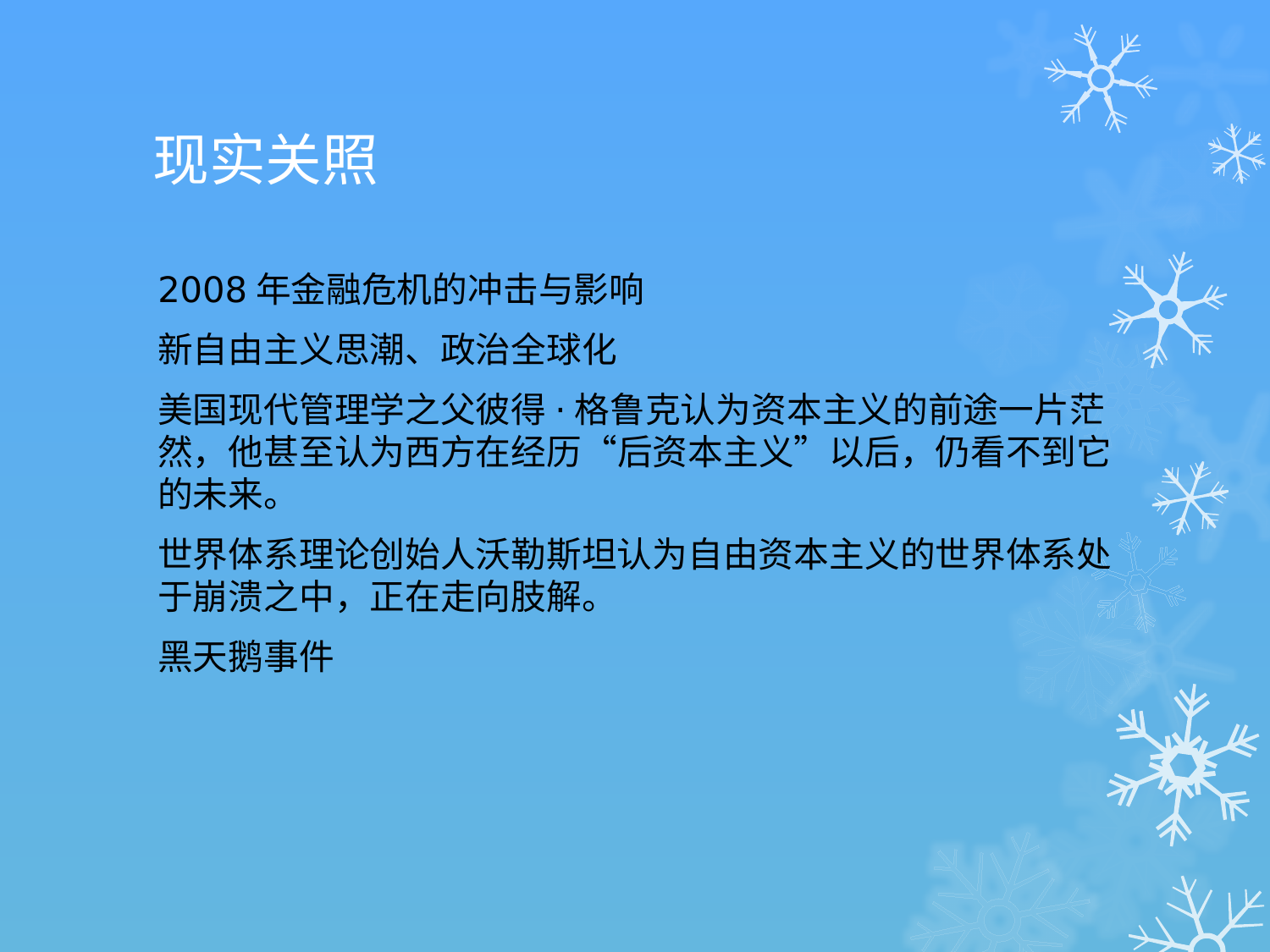

# 现实关照
2008年金融危机的冲击与影响
新自由主义思潮、政治全球化
美国现代管理学之父彼得·格鲁克认为资本主义的前途一片茫然，他甚至认为西方在经历“后资本主义”以后，仍看不到它的未来。
世界体系理论创始人沃勒斯坦认为自由资本主义的世界体系处于崩溃之中，正在走向肢解。
黑天鹅事件